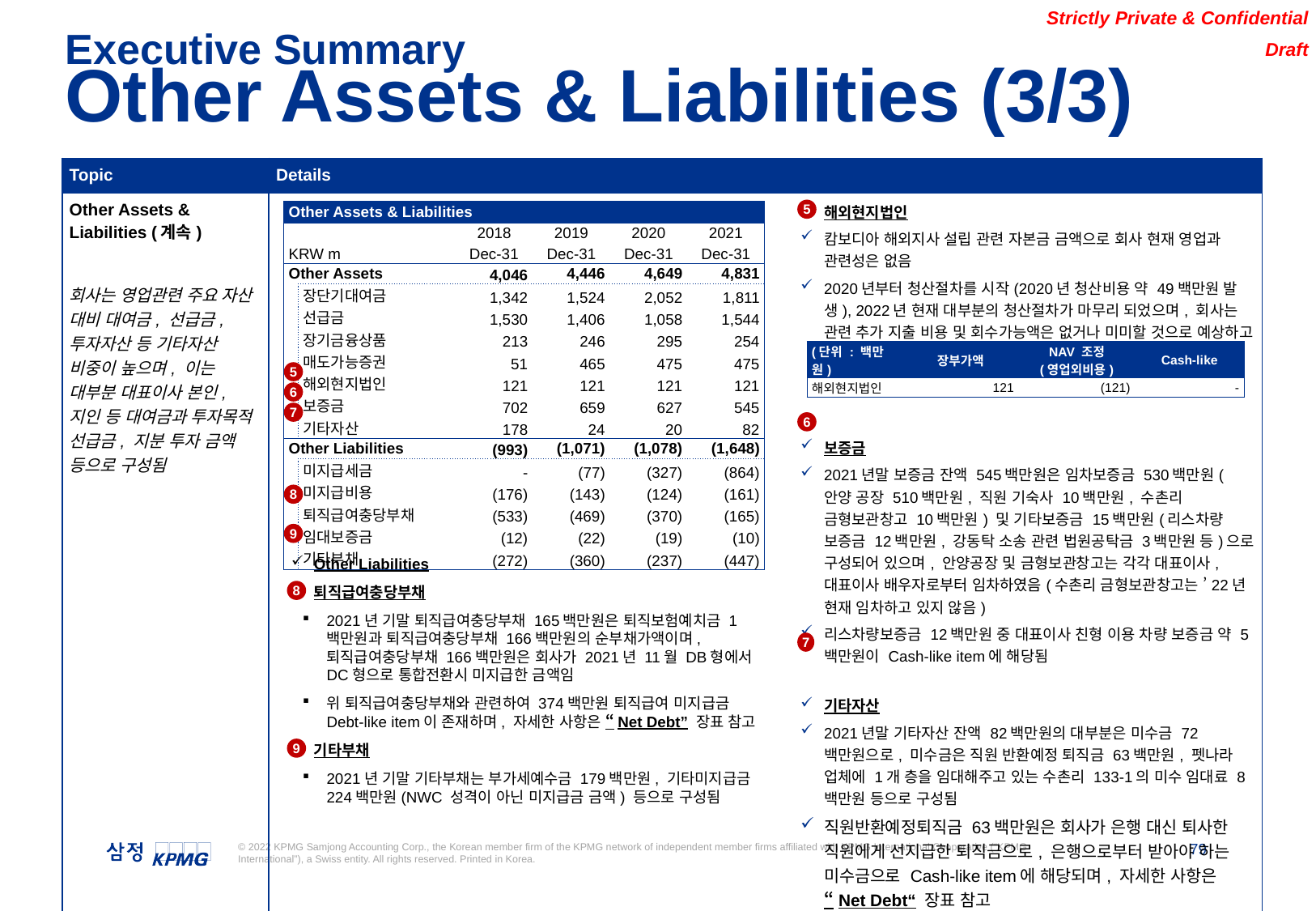

Executive Summary
Other Assets & Liabilities (3/3)
| Topic | Details |
| --- | --- |
| Other Assets & Liabilities (계속) 회사는 영업관련 주요 자산 대비 대여금, 선급금, 투자자산 등 기타자산 비중이 높으며, 이는 대부분 대표이사 본인, 지인 등 대여금과 투자목적 선급금, 지분 투자 금액 등으로 구성됨 | 해외현지법인 캄보디아 해외지사 설립 관련 자본금 금액으로 회사 현재 영업과 관련성은 없음 2020년부터 청산절차를 시작(2020년 청산비용 약 49백만원 발생), 2022년 현재 대부분의 청산절차가 마무리 되었으며, 회사는 관련 추가 지출 비용 및 회수가능액은 없거나 미미할 것으로 예상하고 있음 보증금 2021년말 보증금 잔액 545백만원은 임차보증금 530백만원(안양 공장 510백만원, 직원 기숙사 10백만원, 수촌리 금형보관창고 10백만원) 및 기타보증금 15백만원(리스차량 보증금 12백만원, 강동탁 소송 관련 법원공탁금 3백만원 등)으로 구성되어 있으며, 안양공장 및 금형보관창고는 각각 대표이사, 대표이사 배우자로부터 임차하였음(수촌리 금형보관창고는 ’22년 현재 임차하고 있지 않음) 리스차량보증금 12백만원 중 대표이사 친형 이용 차량 보증금 약 5백만원이 Cash-like item에 해당됨 기타자산 2021년말 기타자산 잔액 82백만원의 대부분은 미수금 72백만원으로, 미수금은 직원 반환예정 퇴직금 63백만원, 펫나라 업체에 1개 층을 임대해주고 있는 수촌리 133-1의 미수 임대료 8백만원 등으로 구성됨 직원반환예정퇴직금 63백만원은 회사가 은행 대신 퇴사한 직원에게 선지급한 퇴직금으로, 은행으로부터 받아야 하는 미수금으로 Cash-like item에 해당되며, 자세한 사항은 “Net Debt“ 장표 참고 |
5
| Other Assets & Liabilities |  |  |  |  |  |  |
| --- | --- | --- | --- | --- | --- | --- |
|  |  |  | 2018 | 2019 | 2020 | 2021 |
| KRW m |  |  | Dec-31 | Dec-31 | Dec-31 | Dec-31 |
| Other Assets |  |  | 4,046 | 4,446 | 4,649 | 4,831 |
|  | 장단기대여금 |  | 1,342 | 1,524 | 2,052 | 1,811 |
|  | 선급금 |  | 1,530 | 1,406 | 1,058 | 1,544 |
|  | 장기금융상품 |  | 213 | 246 | 295 | 254 |
|  | 매도가능증권 |  | 51 | 465 | 475 | 475 |
|  | 해외현지법인 |  | 121 | 121 | 121 | 121 |
|  | 보증금 |  | 702 | 659 | 627 | 545 |
|  | 기타자산 |  | 178 | 24 | 20 | 82 |
| Other Liabilities | Debt |  | (993) | (1,071) | (1,078) | (1,648) |
|  | 미지급세금 |  | - | (77) | (327) | (864) |
|  | 미지급비용 |  | (176) | (143) | (124) | (161) |
|  | 퇴직급여충당부채 |  | (533) | (469) | (370) | (165) |
|  | 임대보증금 |  | (12) | (22) | (19) | (10) |
|  | 기타부채 |  | (272) | (360) | (237) | (447) |

| (단위 : 백만원) | 장부가액 | NAV 조정 (영업외비용) | Cash-like |
| --- | --- | --- | --- |
| 해외현지법인 | 121 | (121) | - |
5
6
7
6
8

Other Liabilities
퇴직급여충당부채
2021년 기말 퇴직급여충당부채 165백만원은 퇴직보험예치금 1백만원과 퇴직급여충당부채 166백만원의 순부채가액이며, 퇴직급여충당부채 166백만원은 회사가 2021년 11월 DB형에서 DC형으로 통합전환시 미지급한 금액임
위 퇴직급여충당부채와 관련하여 374백만원 퇴직급여 미지급금 Debt-like item이 존재하며, 자세한 사항은 “Net Debt” 장표 참고
기타부채
2021년 기말 기타부채는 부가세예수금 179백만원, 기타미지급금 224백만원(NWC 성격이 아닌 미지급금 금액) 등으로 구성됨

9
8
7
9